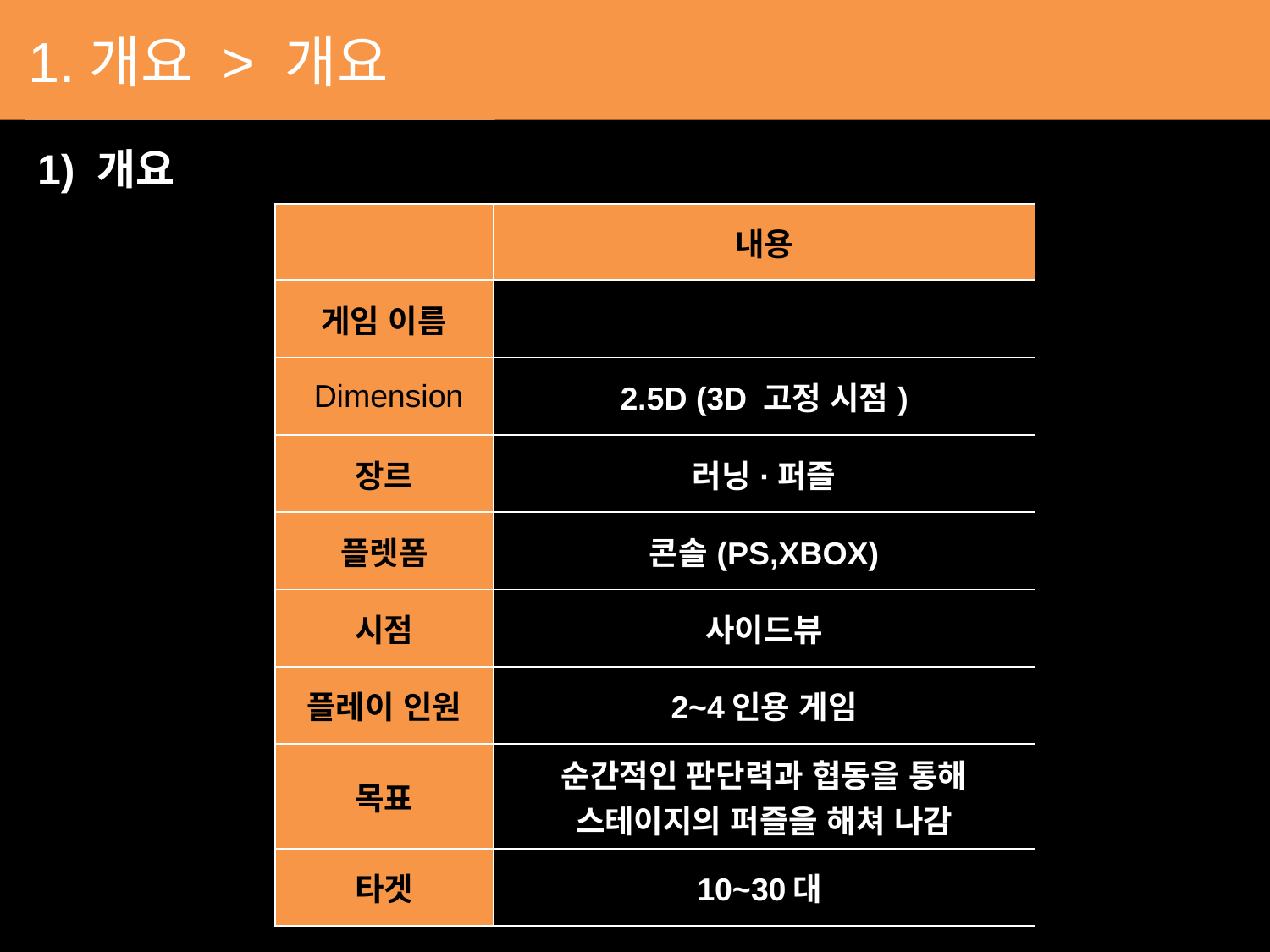

# 1.개요 > 개요
스테이지 UI
1) 개요
|  | 내용 |
| --- | --- |
| 게임 이름 |  |
| Dimension | 2.5D (3D 고정 시점) |
| 장르 | 러닝 ∙ 퍼즐 |
| 플렛폼 | 콘솔(PS,XBOX) |
| 시점 | 사이드뷰 |
| 플레이 인원 | 2~4인용 게임 |
| 목표 | 순간적인 판단력과 협동을 통해 스테이지의 퍼즐을 해쳐 나감 |
| 타겟 | 10~30대 |